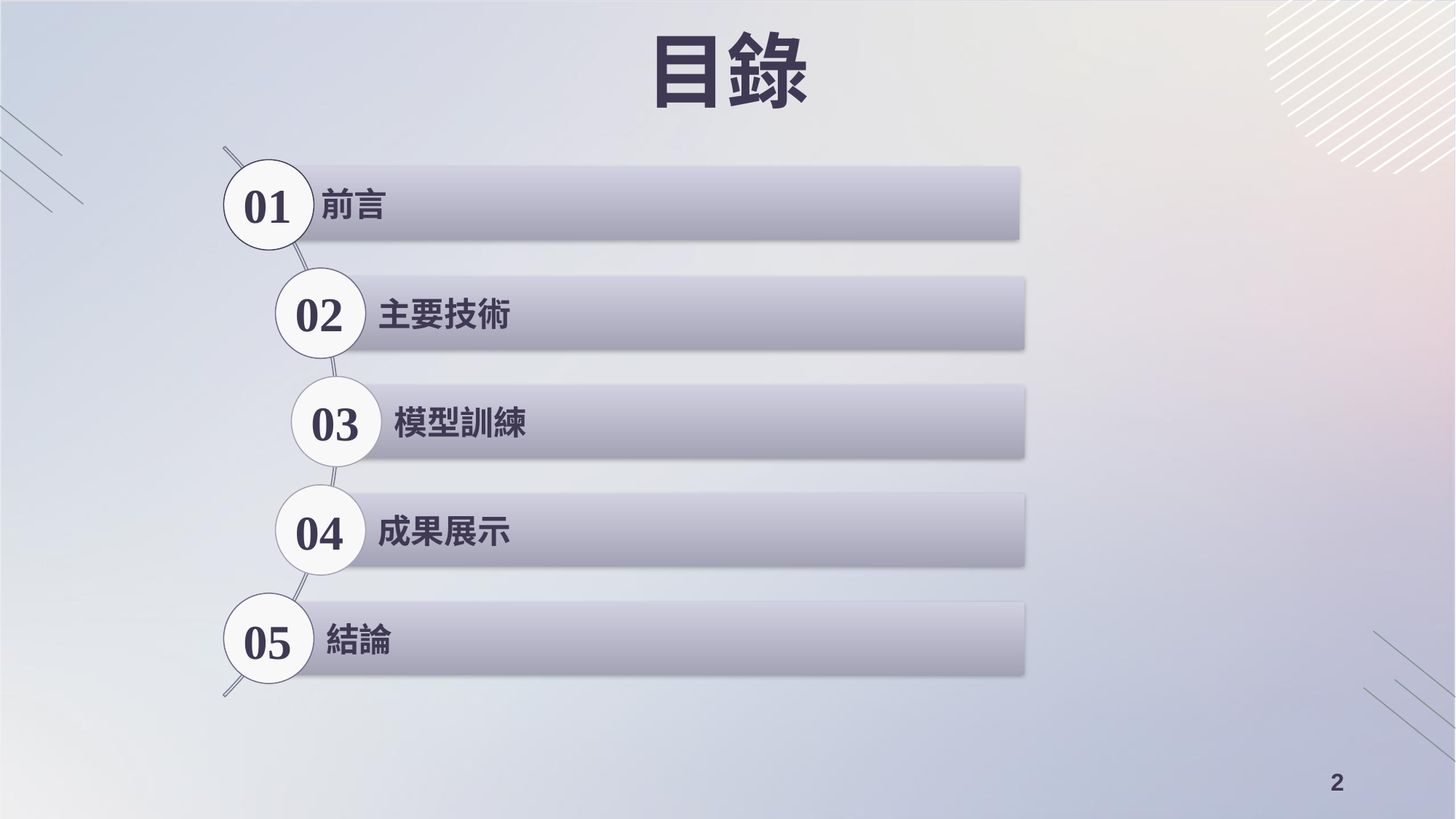

目錄
前言
主要技術
模型訓練
成果展示
結論
01
02
03
04
05
2